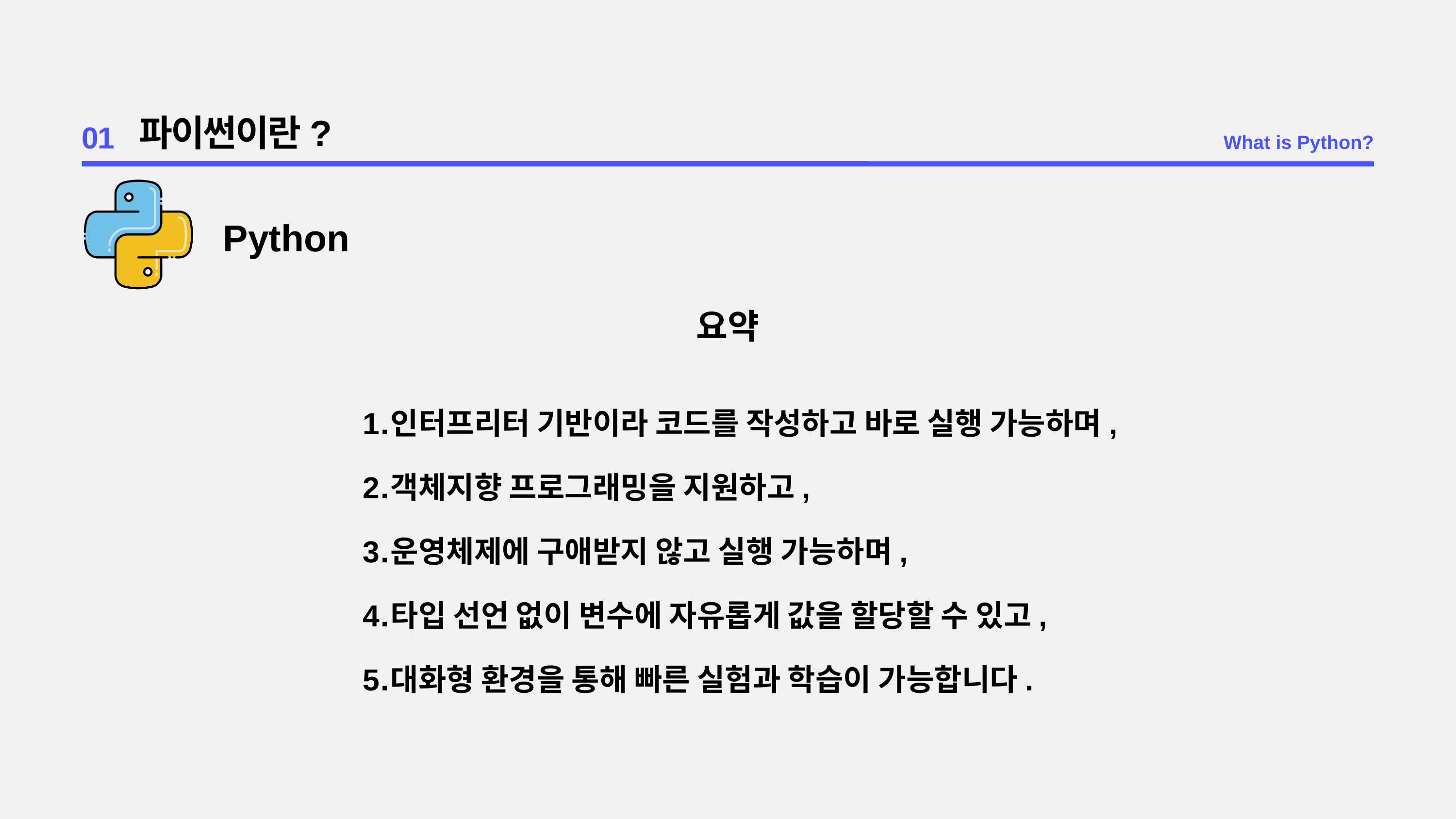

01
파이썬이란?
What is Python?

Python
요약

인터프리터 기반이라 코드를 작성하고 바로 실행 가능하며,
객체지향 프로그래밍을 지원하고,
운영체제에 구애받지 않고 실행 가능하며,
타입 선언 없이 변수에 자유롭게 값을 할당할 수 있고,
대화형 환경을 통해 빠른 실험과 학습이 가능합니다.